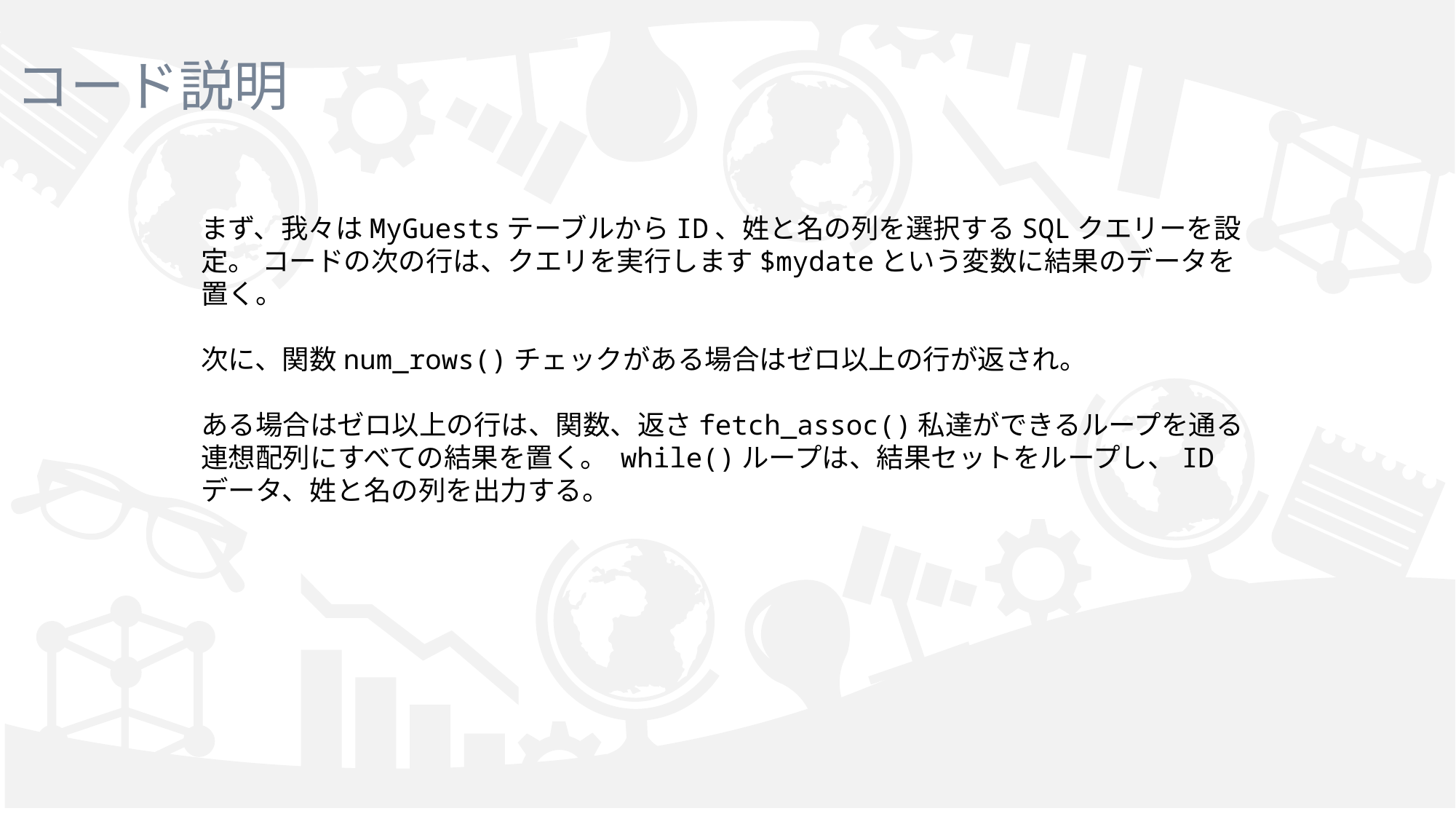

# コード説明
まず、我々はMyGuestsテーブルからID、姓と名の列を選択するSQLクエリーを設定。 コードの次の行は、クエリを実行します$mydateという変数に結果のデータを置く。

次に、関数num_rows()チェックがある場合はゼロ以上の行が返され。

ある場合はゼロ以上の行は、関数、返さfetch_assoc()私達ができるループを通る連想配列にすべての結果を置く。 while()ループは、結果セットをループし、IDデータ、姓と名の列を出力する。